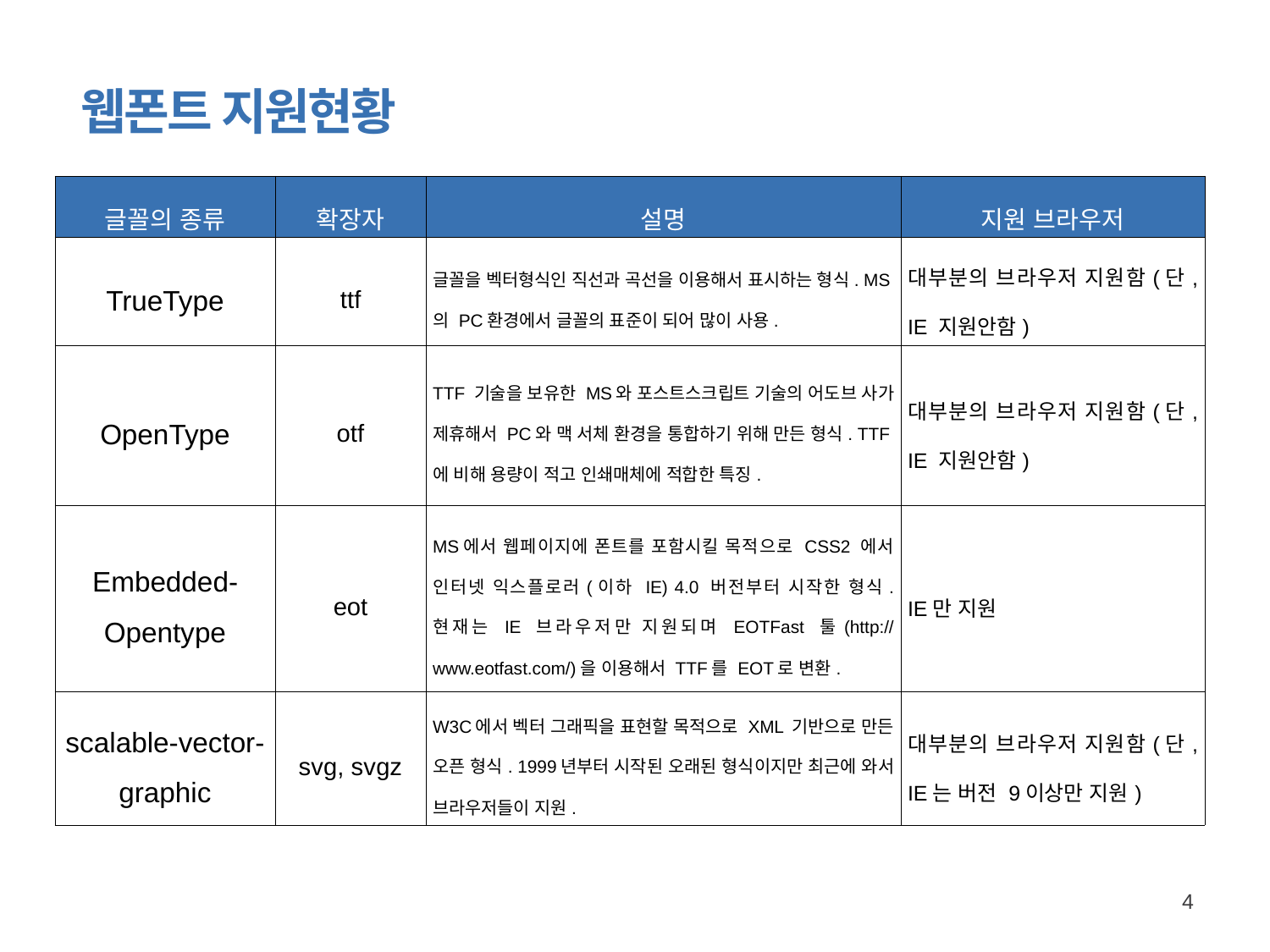

# 웹폰트 지원현황

| 글꼴의 종류 | 확장자 | 설명 | 지원 브라우저 |
| --- | --- | --- | --- |
| TrueType | ttf | 글꼴을 벡터형식인 직선과 곡선을 이용해서 표시하는 형식. MS의 PC환경에서 글꼴의 표준이 되어 많이 사용. | 대부분의 브라우저 지원함(단, IE 지원안함) |
| OpenType | otf | TTF 기술을 보유한 MS와 포스트스크립트 기술의 어도브 사가 제휴해서 PC와 맥 서체 환경을 통합하기 위해 만든 형식. TTF에 비해 용량이 적고 인쇄매체에 적합한 특징. | 대부분의 브라우저 지원함(단, IE 지원안함) |
| Embedded- Opentype | eot | MS에서 웹페이지에 폰트를 포함시킬 목적으로 CSS2 에서 인터넷 익스플로러(이하 IE) 4.0 버전부터 시작한 형식. 현재는 IE 브라우저만 지원되며 EOTFast 툴(http://www.eotfast.com/)을 이용해서 TTF를 EOT로 변환. | IE만 지원 |
| scalable-vector-graphic | svg, svgz | W3C에서 벡터 그래픽을 표현할 목적으로 XML 기반으로 만든 오픈 형식. 1999년부터 시작된 오래된 형식이지만 최근에 와서 브라우저들이 지원. | 대부분의 브라우저 지원함(단, IE는 버전 9이상만 지원) |
4